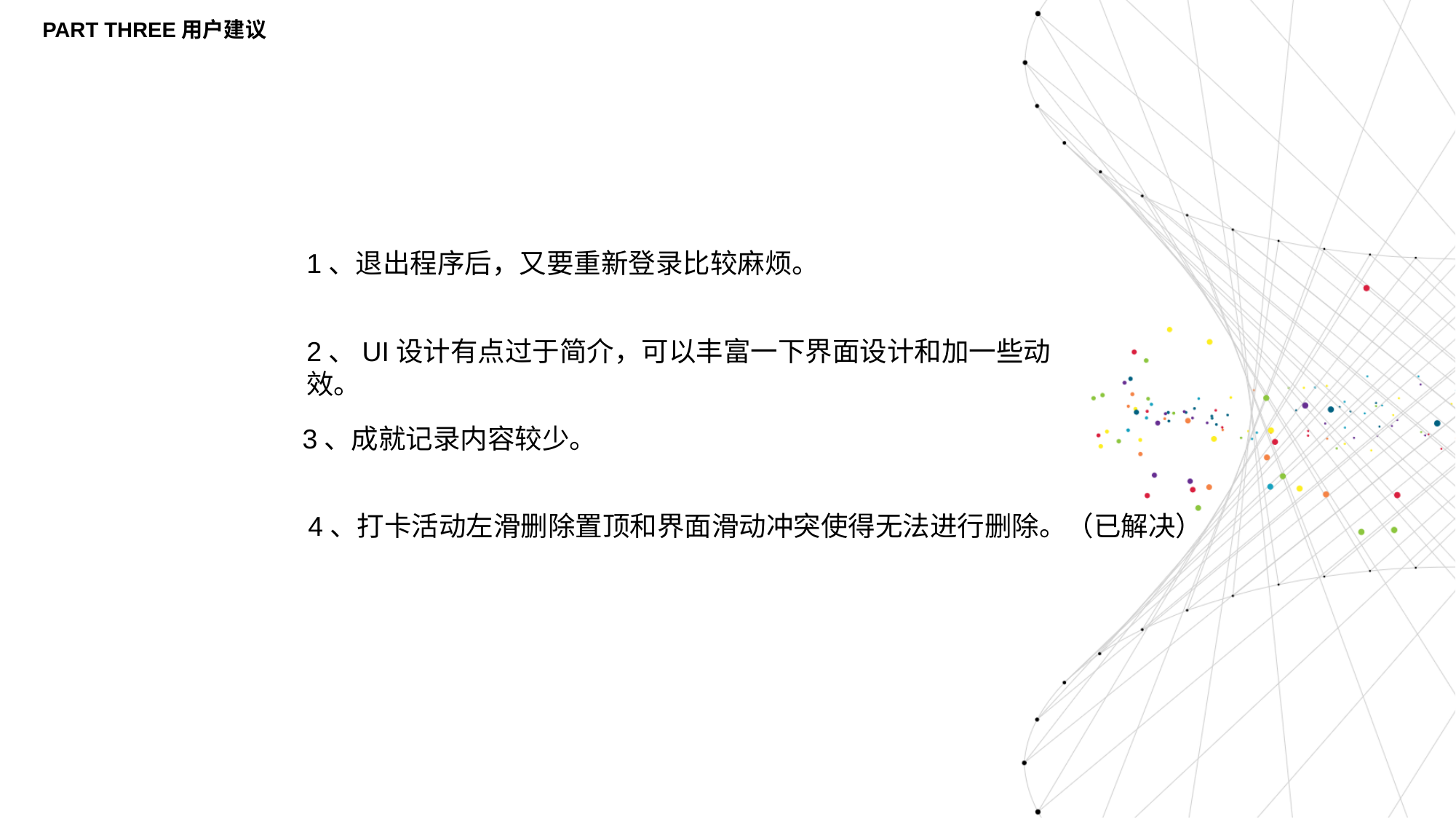

PART THREE用户建议

1、退出程序后，又要重新登录比较麻烦。
2、UI设计有点过于简介，可以丰富一下界面设计和加一些动效。

3、成就记录内容较少。
4、打卡活动左滑删除置顶和界面滑动冲突使得无法进行删除。（已解决）